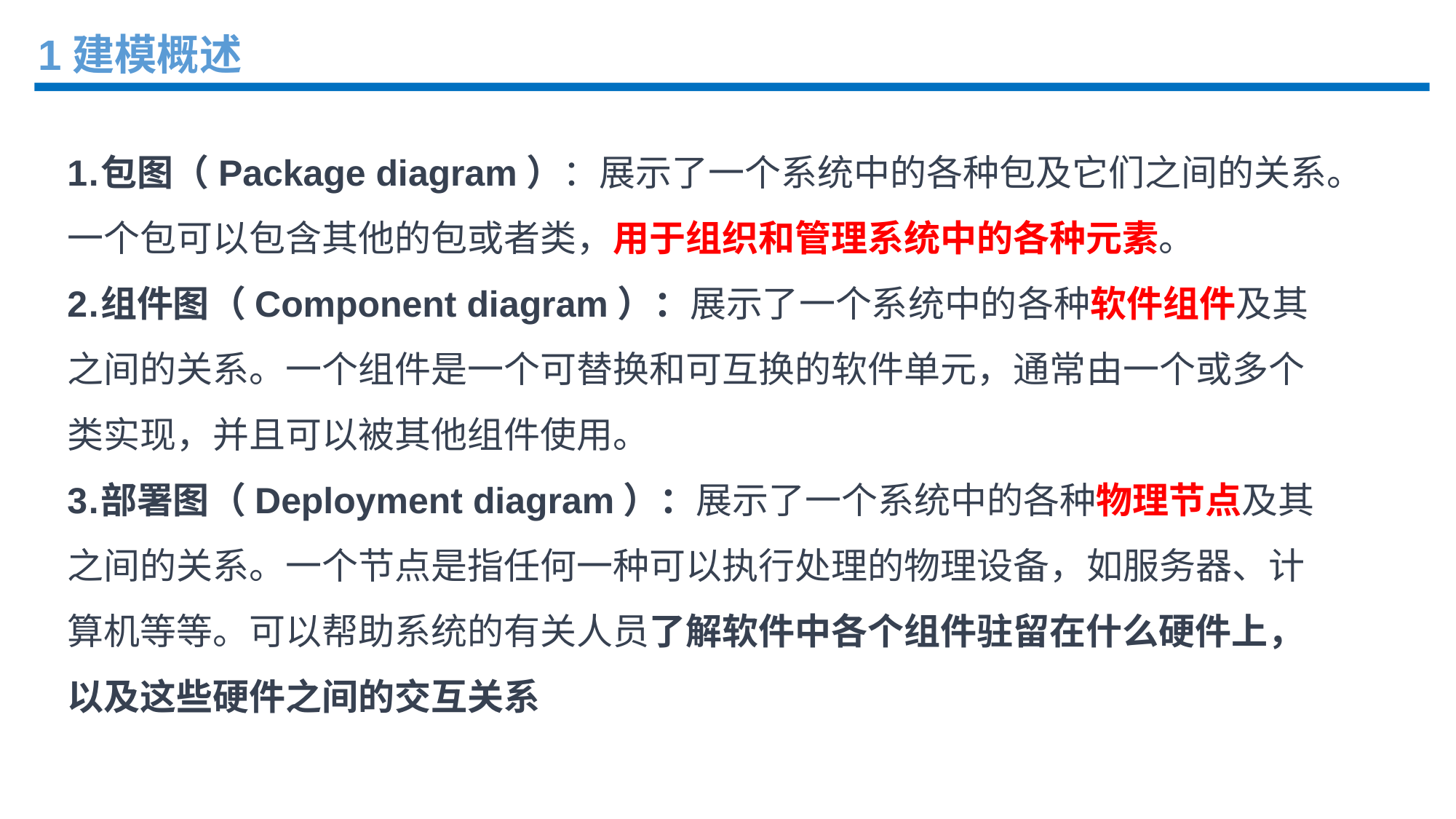

1建模概述
包图（Package diagram）：展示了一个系统中的各种包及它们之间的关系。一个包可以包含其他的包或者类，用于组织和管理系统中的各种元素。
组件图（Component diagram）：展示了一个系统中的各种软件组件及其之间的关系。一个组件是一个可替换和可互换的软件单元，通常由一个或多个类实现，并且可以被其他组件使用。
部署图（Deployment diagram）：展示了一个系统中的各种物理节点及其之间的关系。一个节点是指任何一种可以执行处理的物理设备，如服务器、计算机等等。可以帮助系统的有关人员了解软件中各个组件驻留在什么硬件上，以及这些硬件之间的交互关系